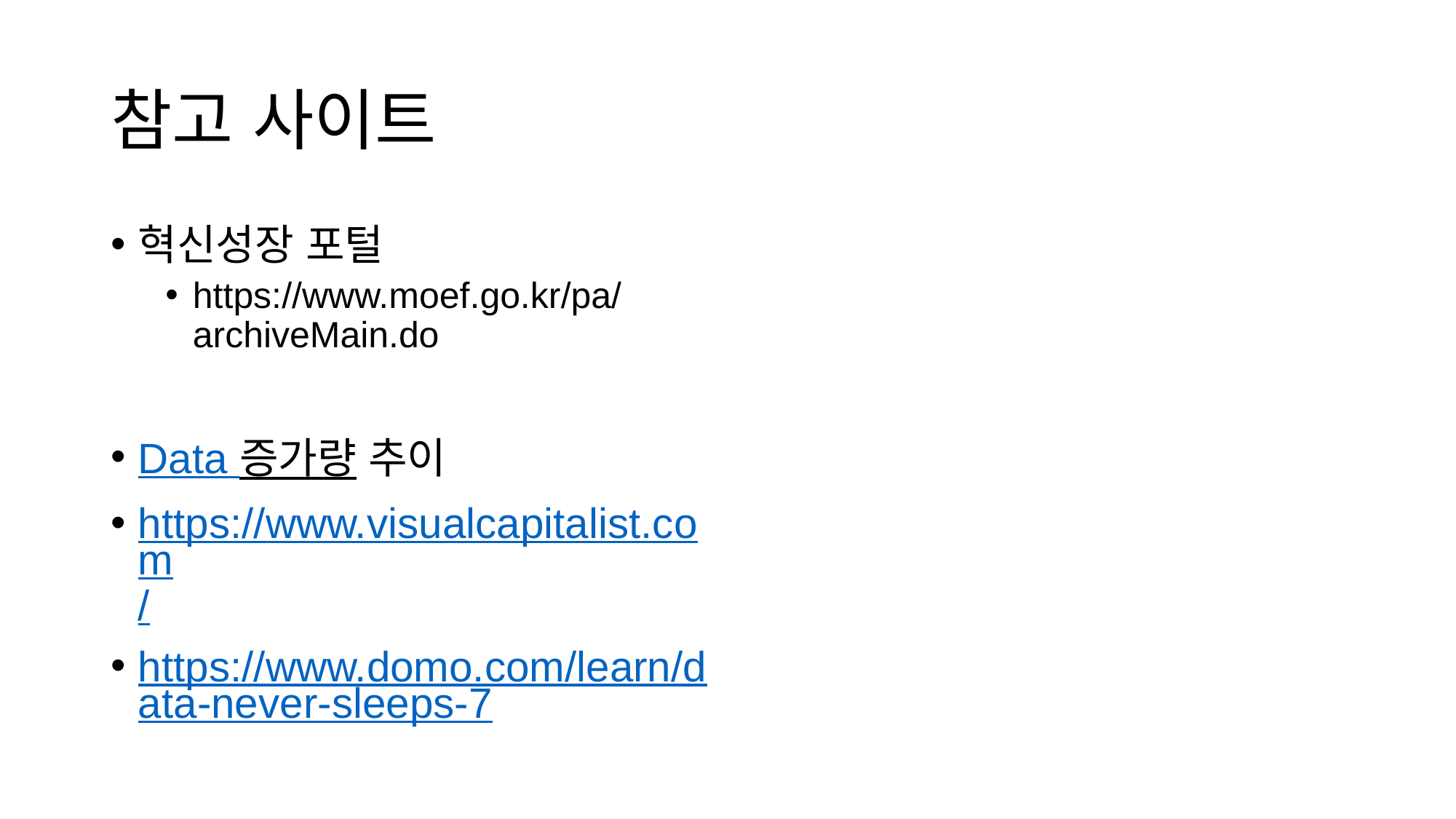

# 참고 사이트
혁신성장 포털
https://www.moef.go.kr/pa/archiveMain.do

Data 증가량 추이
https://www.visualcapitalist.com/
https://www.domo.com/learn/data-never-sleeps-7